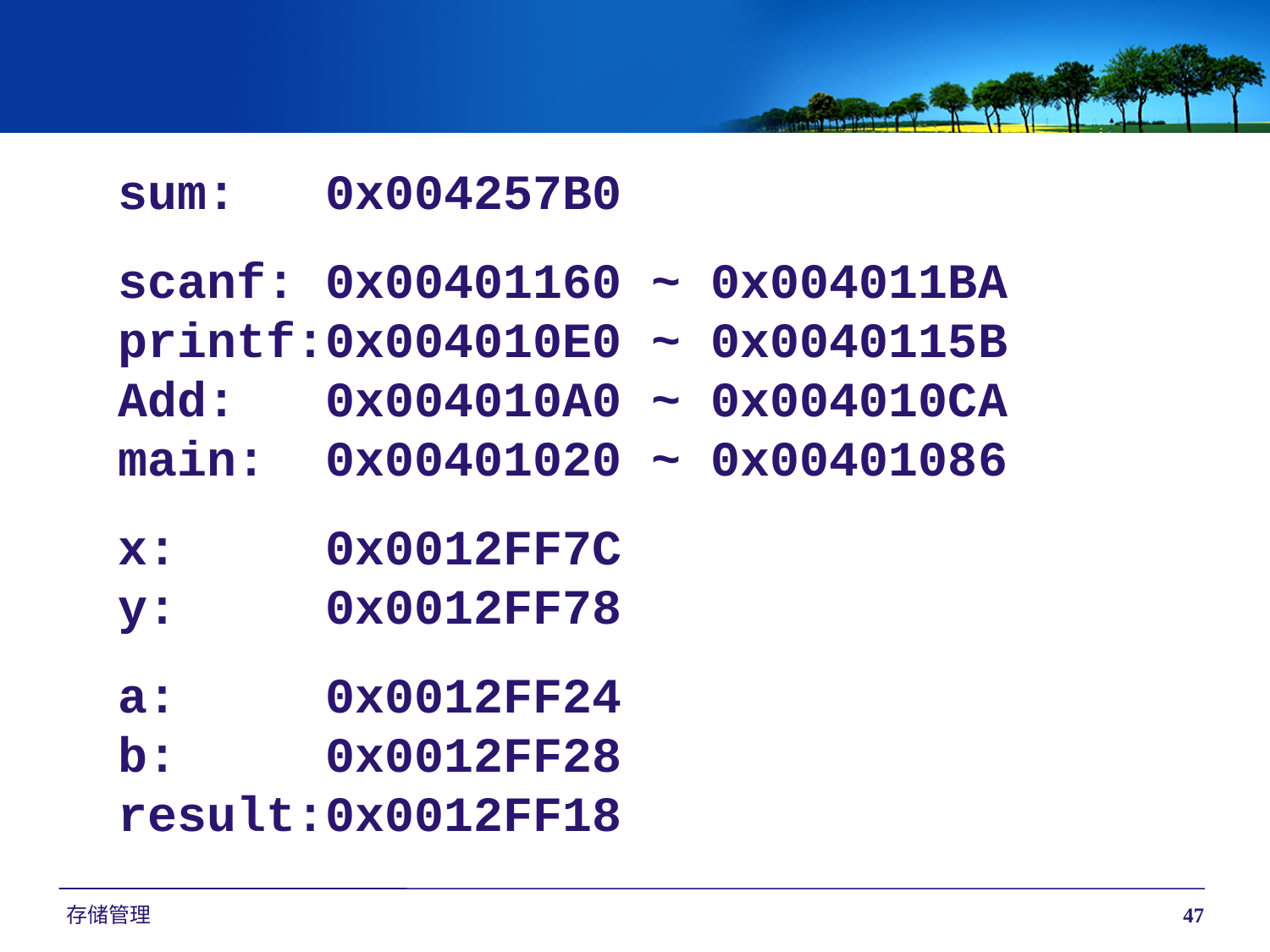

sum:   0x004257B0
scanf: 0x00401160 ~ 0x004011BA
printf:0x004010E0 ~ 0x0040115B
Add:   0x004010A0 ~ 0x004010CA
main:  0x00401020 ~ 0x00401086
x:     0x0012FF7C
y:     0x0012FF78
a:     0x0012FF24
b:     0x0012FF28
result:0x0012FF18
存储管理
47